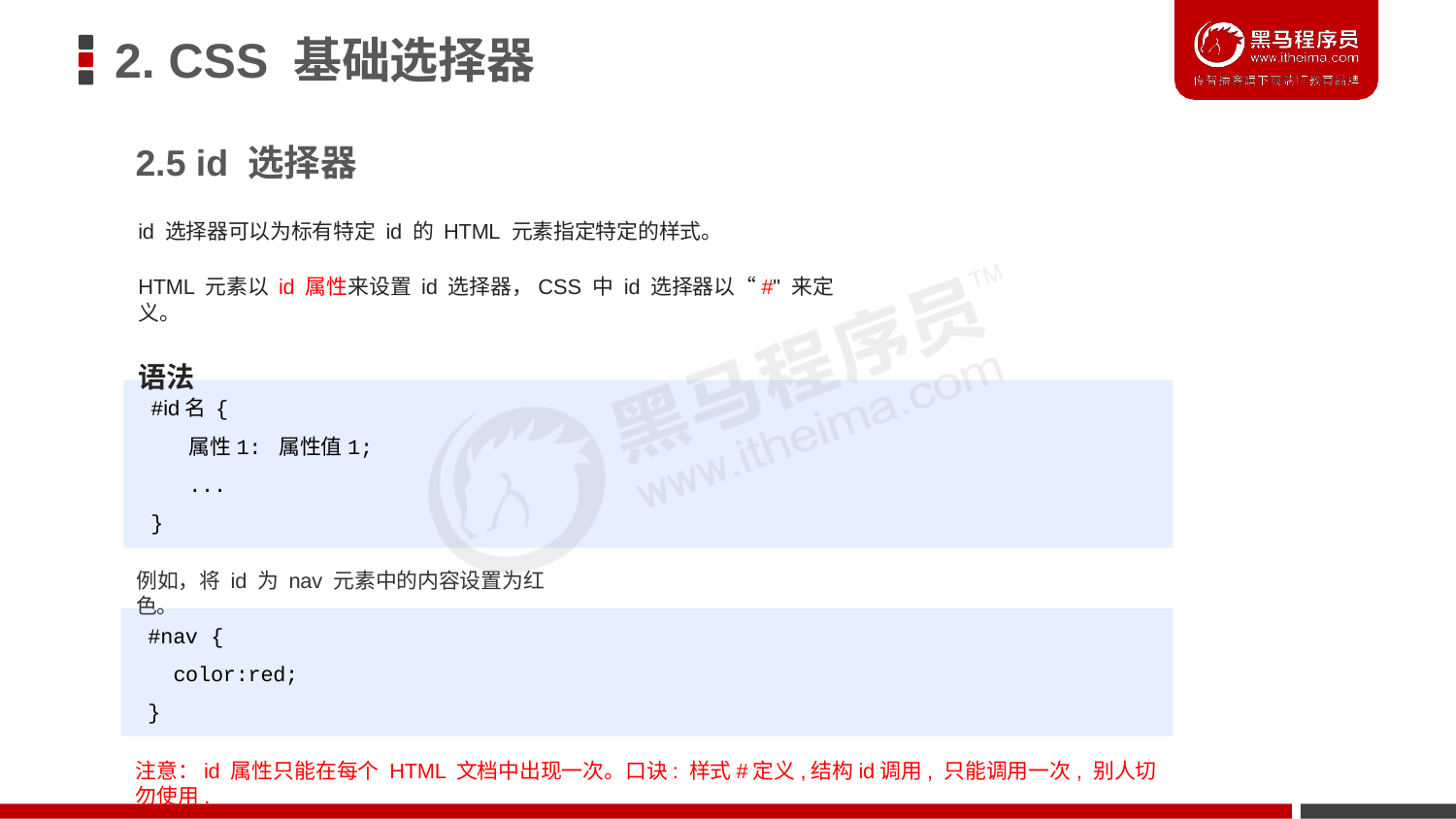

# 2. CSS 基础选择器
2.5 id 选择器

id 选择器可以为标有特定 id 的 HTML 元素指定特定的样式。

HTML 元素以 id 属性来设置 id 选择器，CSS 中 id 选择器以“#" 来定义。

语法

#id名 {
属性1: 属性值1;
...
}

例如，将 id 为 nav 元素中的内容设置为红色。

#nav {
color:red;
}
注意：id 属性只能在每个 HTML 文档中出现一次。口诀: 样式#定义,结构id调用, 只能调用一次, 别人切勿使用.